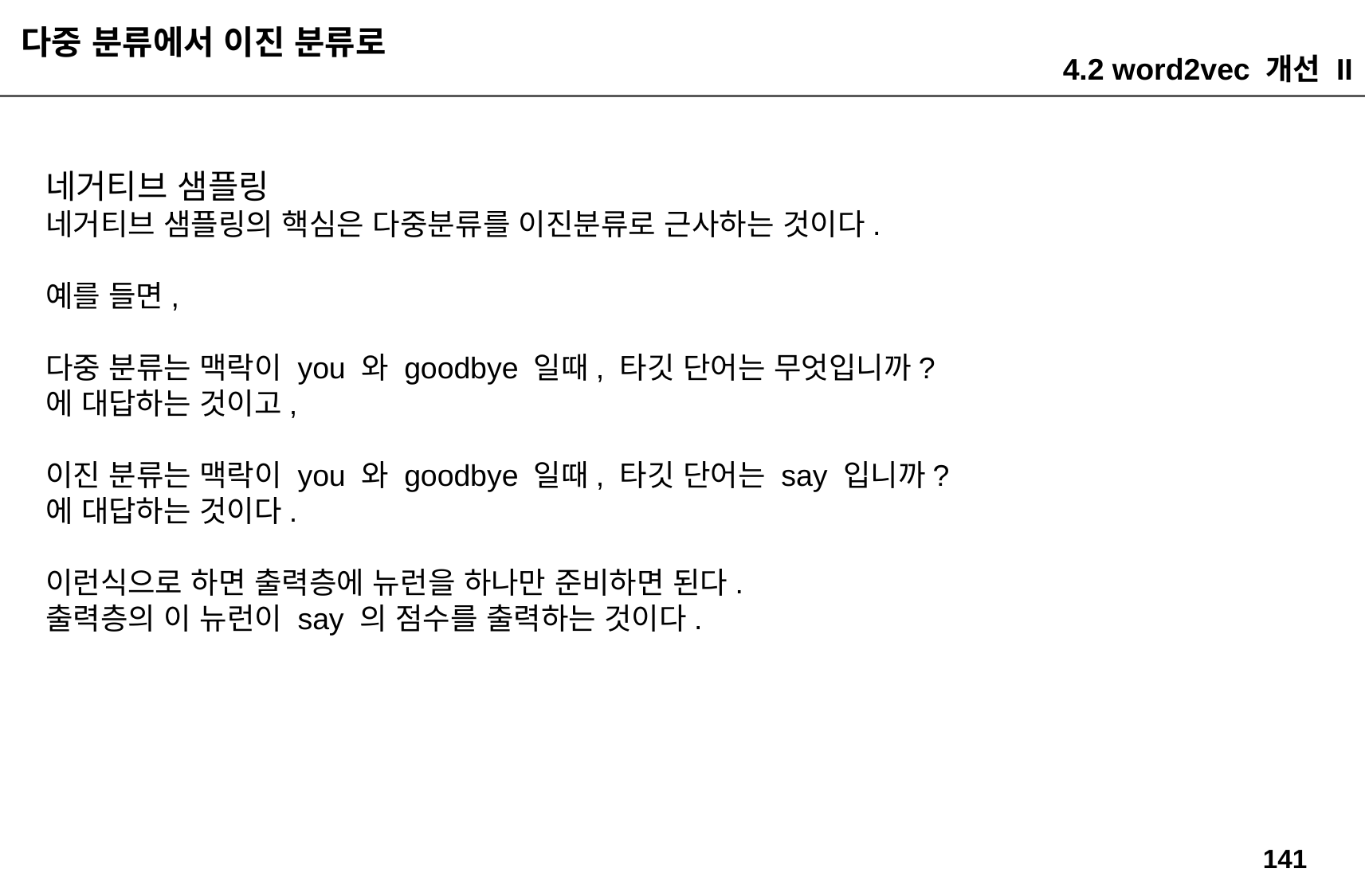

다중 분류에서 이진 분류로
4.2 word2vec 개선 II
네거티브 샘플링
네거티브 샘플링의 핵심은 다중분류를 이진분류로 근사하는 것이다.

예를 들면,

다중 분류는 맥락이 you 와 goodbye 일때, 타깃 단어는 무엇입니까?
에 대답하는 것이고,

이진 분류는 맥락이 you 와 goodbye 일때, 타깃 단어는 say 입니까?
에 대답하는 것이다.

이런식으로 하면 출력층에 뉴런을 하나만 준비하면 된다.
출력층의 이 뉴런이 say 의 점수를 출력하는 것이다.